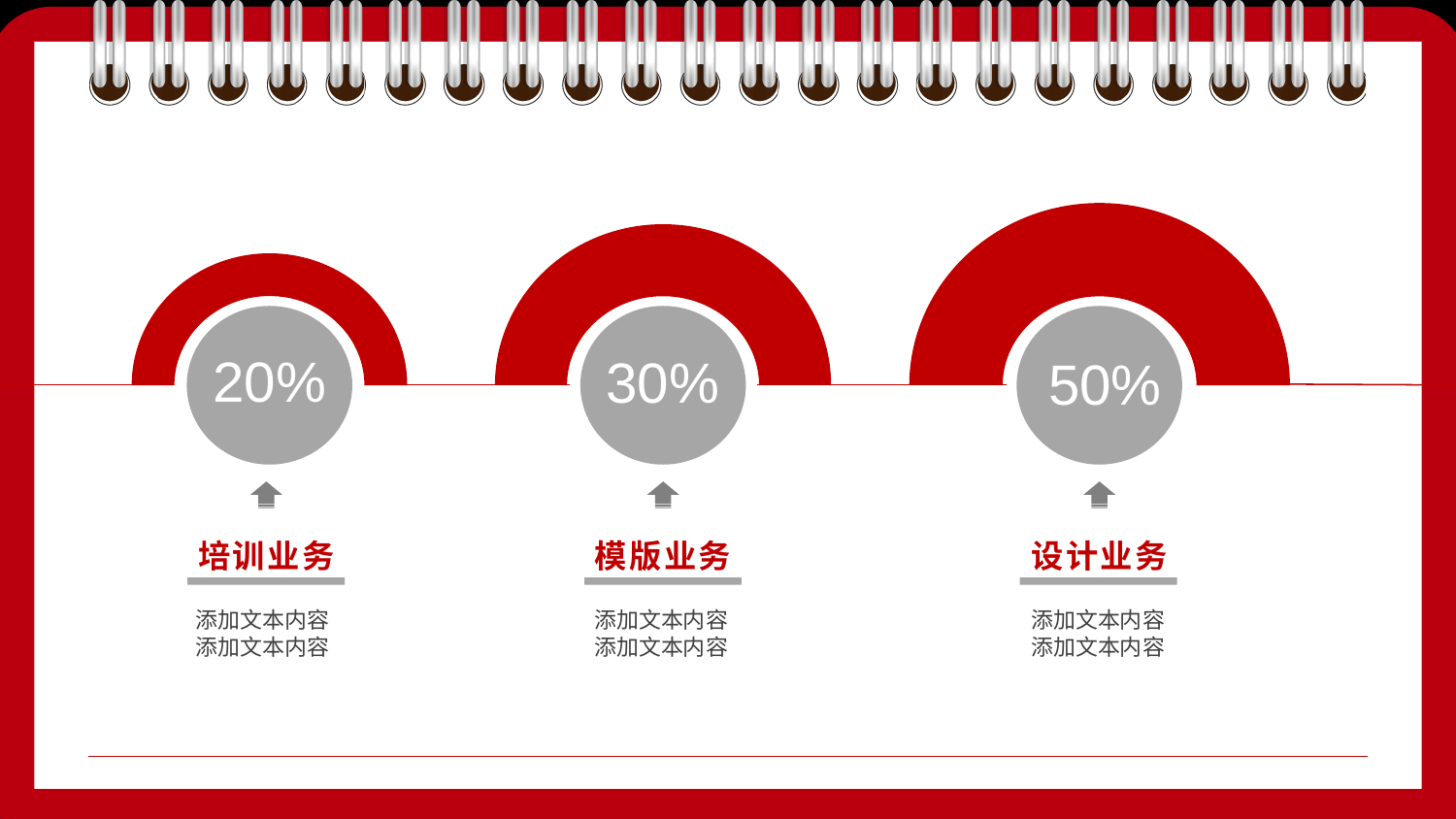

20%

30%

50%

培训业务

添加文本内容
添加文本内容

模版业务

添加文本内容
添加文本内容

设计业务

添加文本内容
添加文本内容